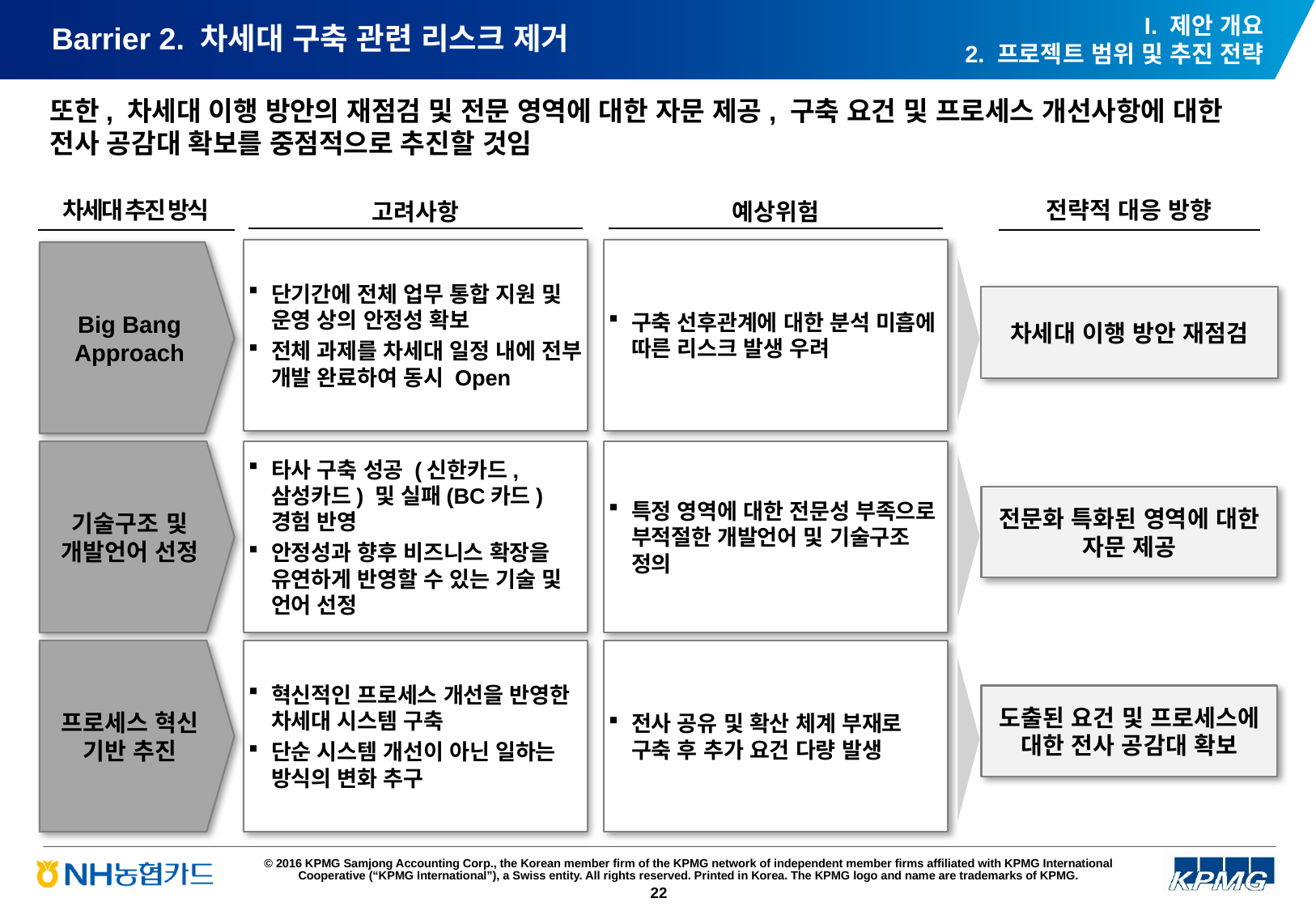

# Barrier 2. 차세대 구축 관련 리스크 제거
I. 제안 개요
2. 프로젝트 범위 및 추진 전략
또한, 차세대 이행 방안의 재점검 및 전문 영역에 대한 자문 제공, 구축 요건 및 프로세스 개선사항에 대한 전사 공감대 확보를 중점적으로 추진할 것임
차세대 추진 방식
전략적 대응 방향
고려사항
예상위험
단기간에 전체 업무 통합 지원 및 운영 상의 안정성 확보
전체 과제를 차세대 일정 내에 전부 개발 완료하여 동시 Open
구축 선후관계에 대한 분석 미흡에 따른 리스크 발생 우려
Big Bang Approach
차세대 이행 방안 재점검

기술구조 및 개발언어 선정
타사 구축 성공 (신한카드, 삼성카드) 및 실패(BC카드) 경험 반영
안정성과 향후 비즈니스 확장을 유연하게 반영할 수 있는 기술 및 언어 선정
특정 영역에 대한 전문성 부족으로 부적절한 개발언어 및 기술구조 정의
전문화 특화된 영역에 대한 자문 제공

프로세스 혁신 기반 추진
혁신적인 프로세스 개선을 반영한 차세대 시스템 구축
단순 시스템 개선이 아닌 일하는 방식의 변화 추구
전사 공유 및 확산 체계 부재로 구축 후 추가 요건 다량 발생
도출된 요건 및 프로세스에 대한 전사 공감대 확보